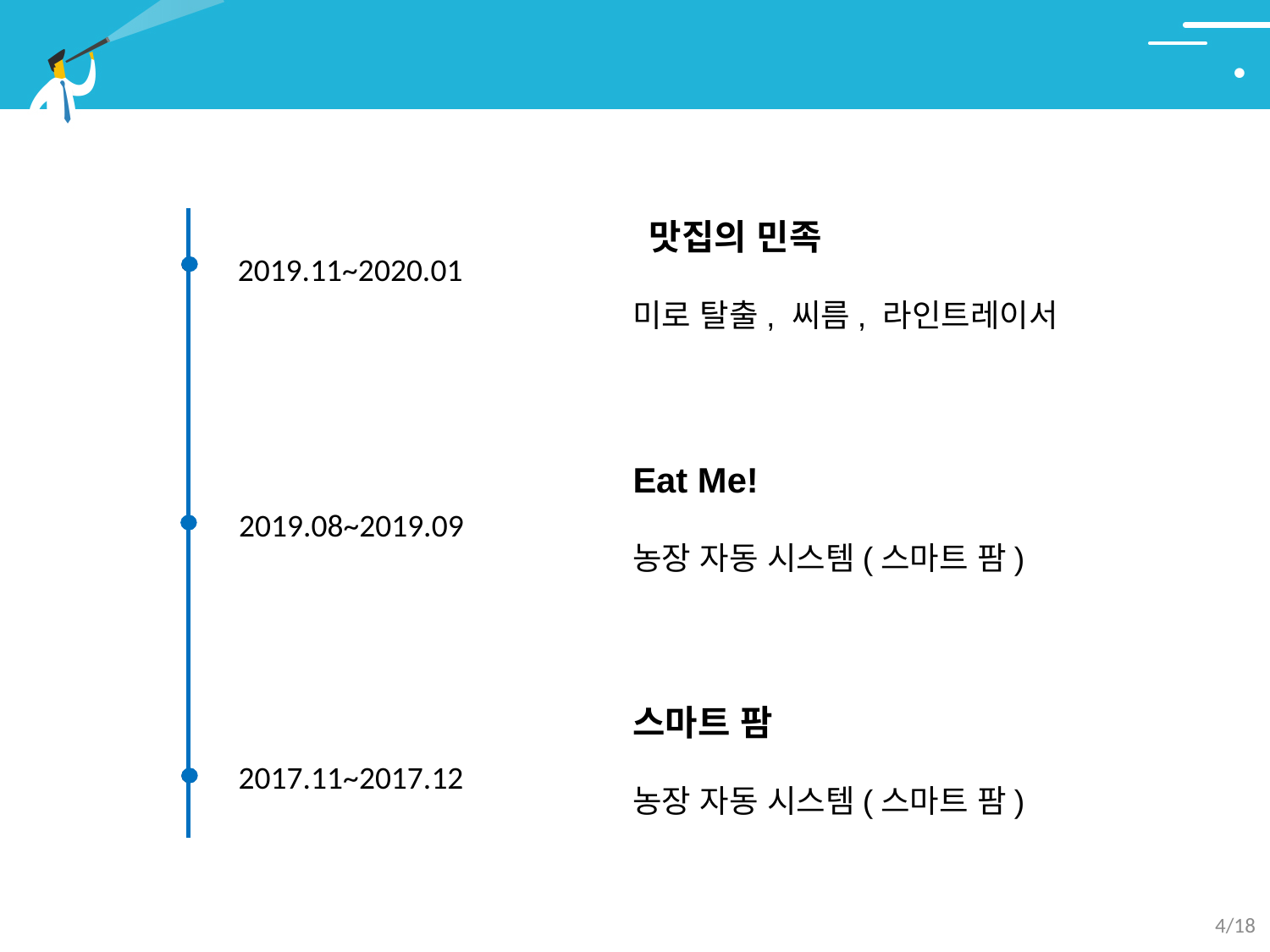

# 2. 수행프로젝트
 맛집의 민족

미로 탈출, 씨름, 라인트레이서

2014
2019.11~2020.01

Eat Me!

농장 자동 시스템(스마트 팜)
2017
2019.08~2019.09

스마트 팜

농장 자동 시스템(스마트 팜)
2018
2017.11~2017.12